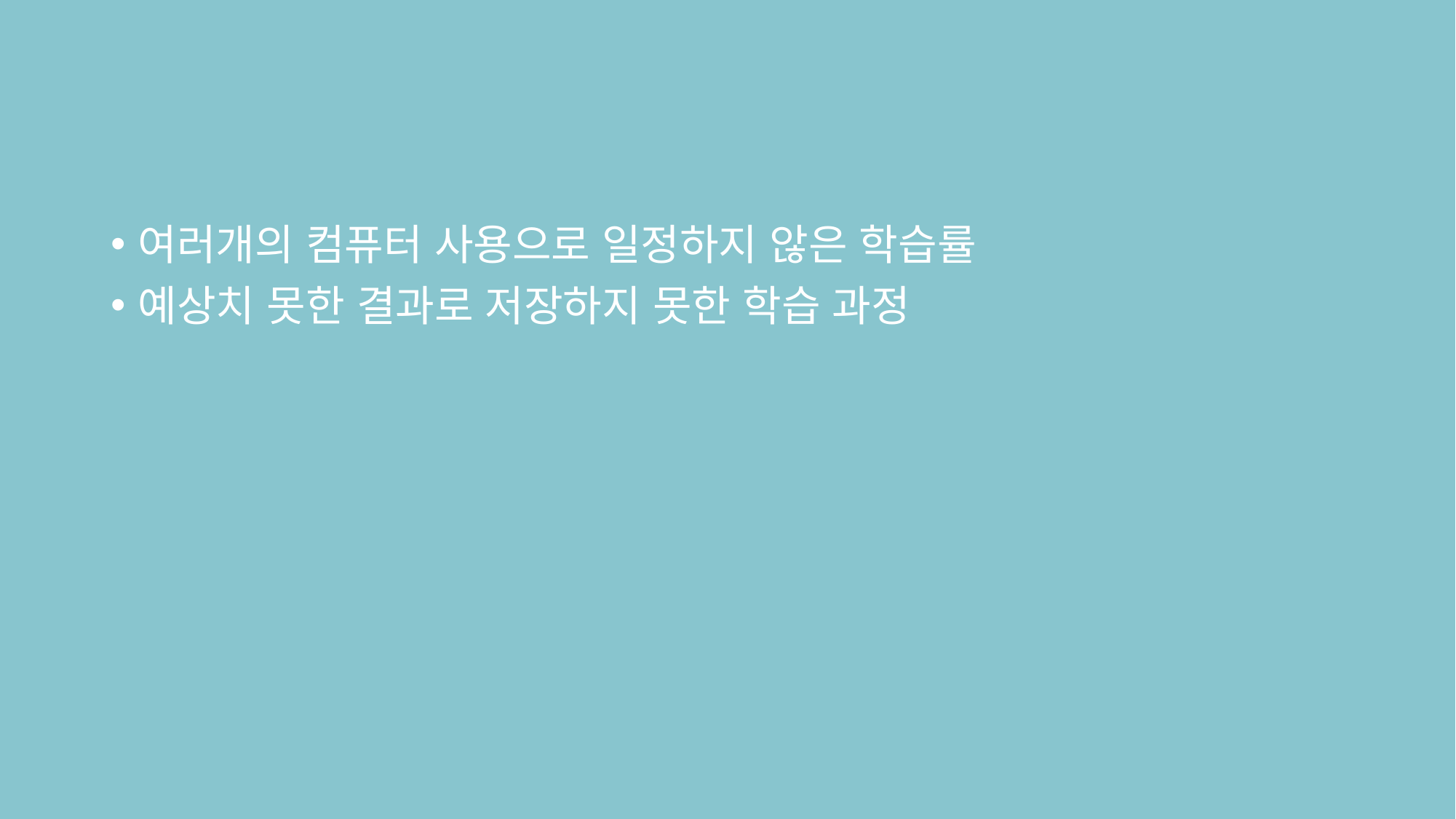

#
여러개의 컴퓨터 사용으로 일정하지 않은 학습률
예상치 못한 결과로 저장하지 못한 학습 과정